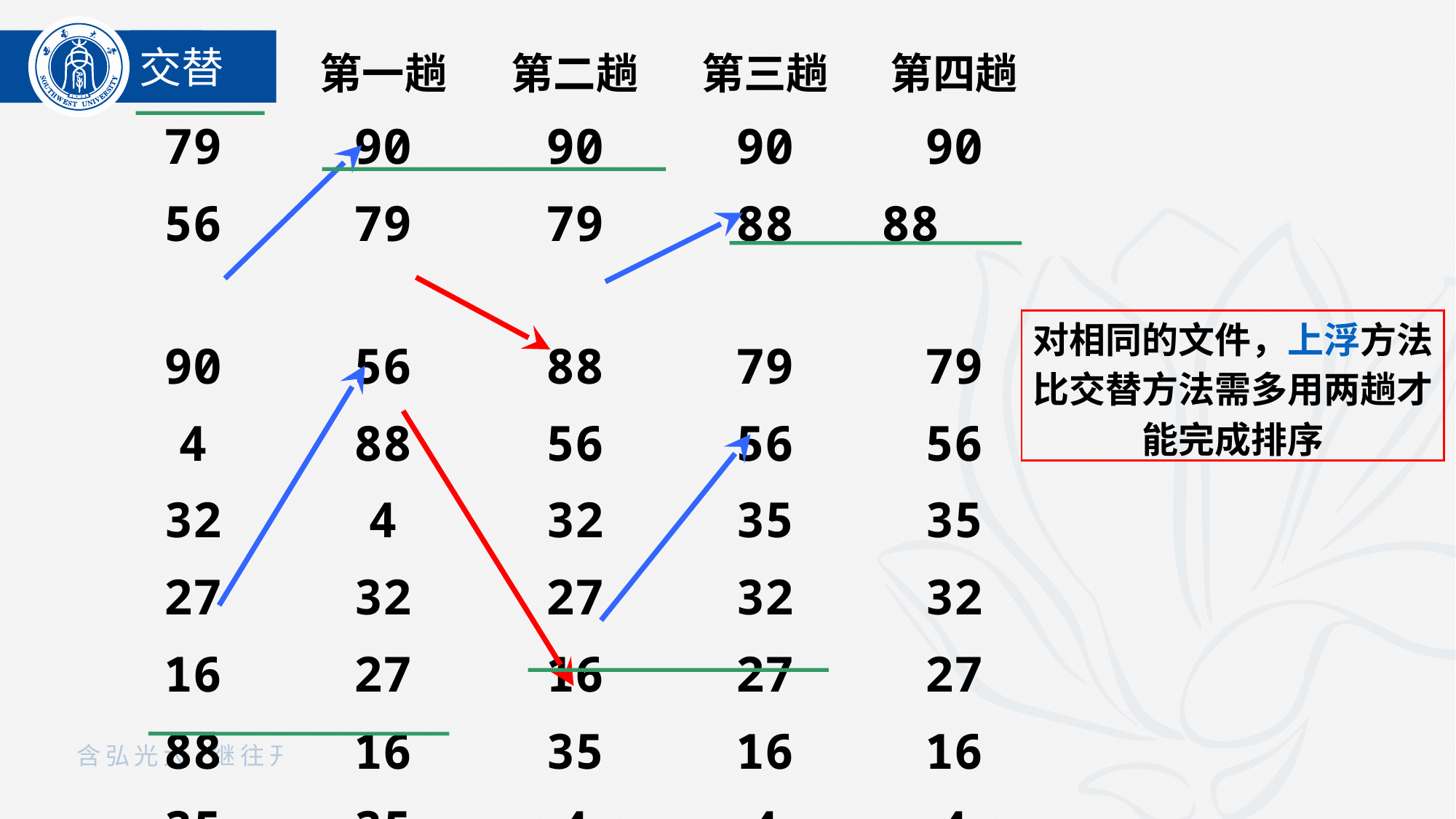

交替
|  | 第一趟 | 第二趟 | 第三趟 | 第四趟 |
| --- | --- | --- | --- | --- |
| 79 | 90 | 90 | 90 | 90 |
| 56 | 79 | 79 | 88 | 88 |
| 90 | 56 | 88 | 79 | 79 |
| 4 | 88 | 56 | 56 | 56 |
| 32 | 4 | 32 | 35 | 35 |
| 27 | 32 | 27 | 32 | 32 |
| 16 | 27 | 16 | 27 | 27 |
| 88 | 16 | 35 | 16 | 16 |
| 35 | 35 | 4 | 4 | 4 |

对相同的文件，上浮方法比交替方法需多用两趟才能完成排序